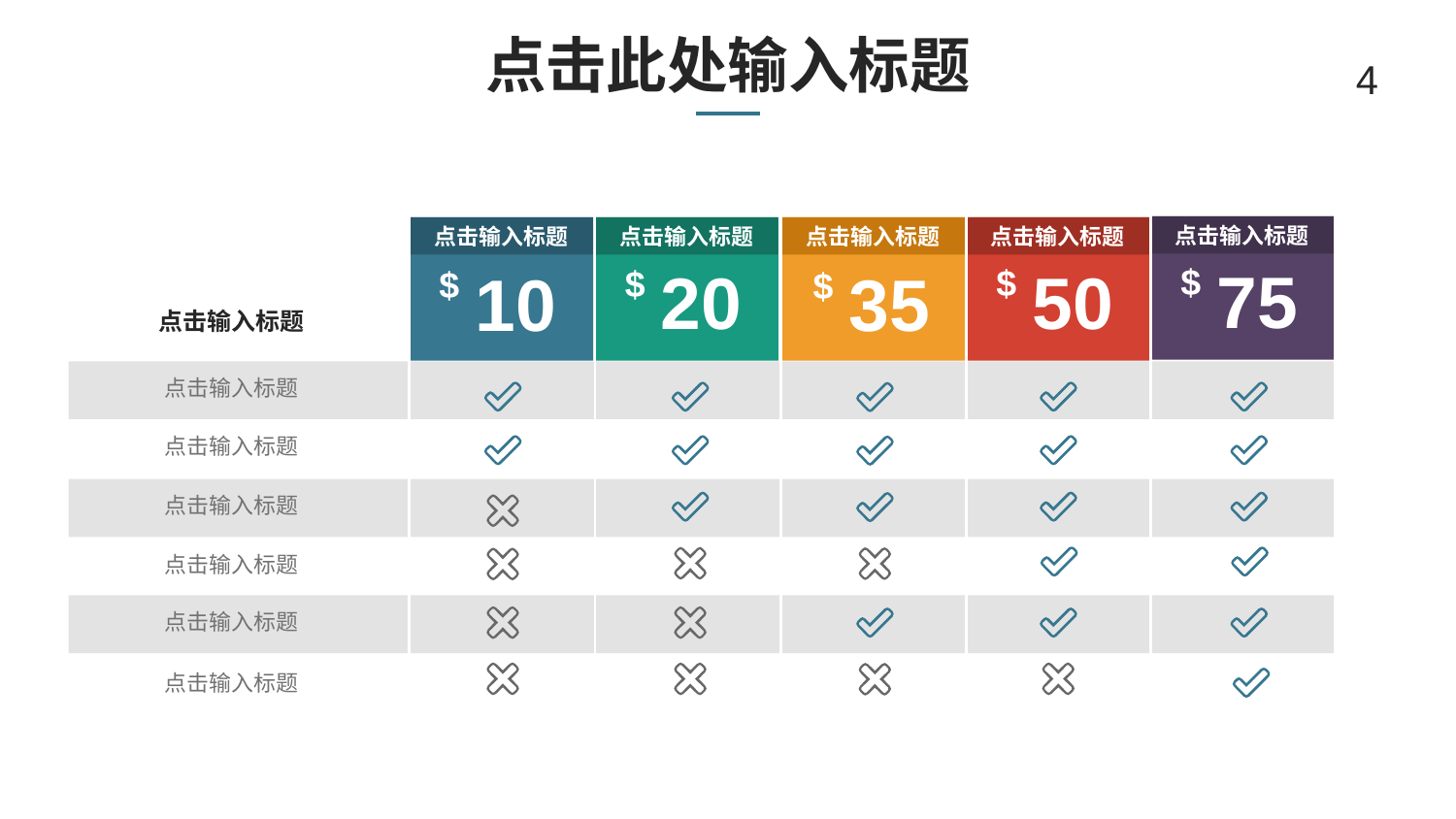

# 点击此处输入标题
4
点击输入标题

点击输入标题

点击输入标题

点击输入标题

点击输入标题

75
50
20
10
35
$
$
$
$
$
点击输入标题

点击输入标题

点击输入标题

点击输入标题

点击输入标题

点击输入标题

点击输入标题